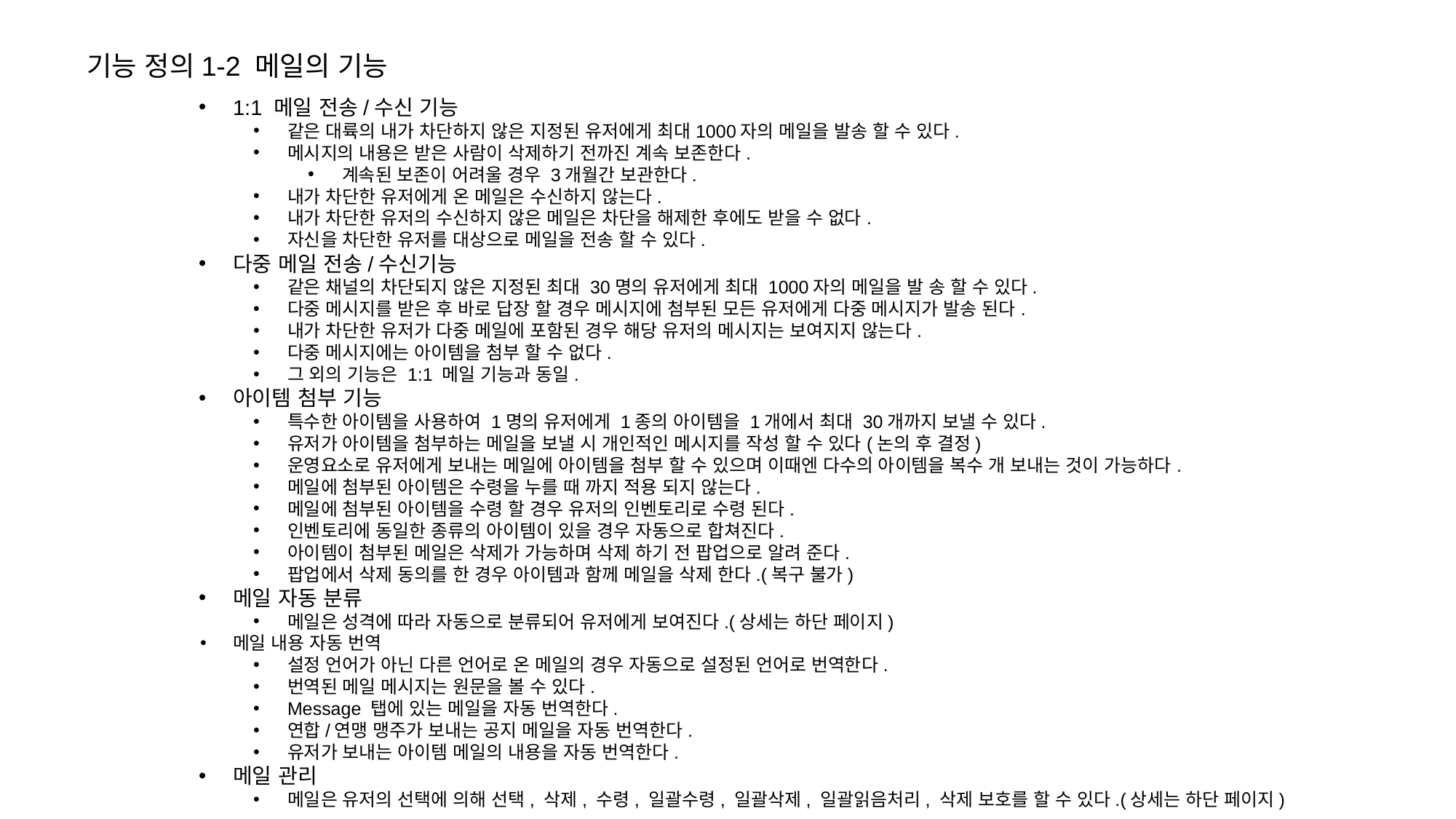

기능 정의1-2 메일의 기능
1:1 메일 전송/수신 기능
같은 대륙의 내가 차단하지 않은 지정된 유저에게 최대1000자의 메일을 발송 할 수 있다.
메시지의 내용은 받은 사람이 삭제하기 전까진 계속 보존한다.
계속된 보존이 어려울 경우 3개월간 보관한다.
내가 차단한 유저에게 온 메일은 수신하지 않는다.
내가 차단한 유저의 수신하지 않은 메일은 차단을 해제한 후에도 받을 수 없다.
자신을 차단한 유저를 대상으로 메일을 전송 할 수 있다.
다중 메일 전송/수신기능
같은 채널의 차단되지 않은 지정된 최대 30명의 유저에게 최대 1000자의 메일을 발 송 할 수 있다.
다중 메시지를 받은 후 바로 답장 할 경우 메시지에 첨부된 모든 유저에게 다중 메시지가 발송 된다.
내가 차단한 유저가 다중 메일에 포함된 경우 해당 유저의 메시지는 보여지지 않는다.
다중 메시지에는 아이템을 첨부 할 수 없다.
그 외의 기능은 1:1 메일 기능과 동일.
아이템 첨부 기능
특수한 아이템을 사용하여 1명의 유저에게 1종의 아이템을 1개에서 최대 30개까지 보낼 수 있다.
유저가 아이템을 첨부하는 메일을 보낼 시 개인적인 메시지를 작성 할 수 있다(논의 후 결정)
운영요소로 유저에게 보내는 메일에 아이템을 첨부 할 수 있으며 이때엔 다수의 아이템을 복수 개 보내는 것이 가능하다.
메일에 첨부된 아이템은 수령을 누를 때 까지 적용 되지 않는다.
메일에 첨부된 아이템을 수령 할 경우 유저의 인벤토리로 수령 된다.
인벤토리에 동일한 종류의 아이템이 있을 경우 자동으로 합쳐진다.
아이템이 첨부된 메일은 삭제가 가능하며 삭제 하기 전 팝업으로 알려 준다.
팝업에서 삭제 동의를 한 경우 아이템과 함께 메일을 삭제 한다.(복구 불가)
메일 자동 분류
메일은 성격에 따라 자동으로 분류되어 유저에게 보여진다.(상세는 하단 페이지)
메일 내용 자동 번역
설정 언어가 아닌 다른 언어로 온 메일의 경우 자동으로 설정된 언어로 번역한다.
번역된 메일 메시지는 원문을 볼 수 있다.
Message 탭에 있는 메일을 자동 번역한다.
연합/연맹 맹주가 보내는 공지 메일을 자동 번역한다.
유저가 보내는 아이템 메일의 내용을 자동 번역한다.
메일 관리
메일은 유저의 선택에 의해 선택, 삭제, 수령, 일괄수령, 일괄삭제, 일괄읽음처리, 삭제 보호를 할 수 있다.(상세는 하단 페이지)